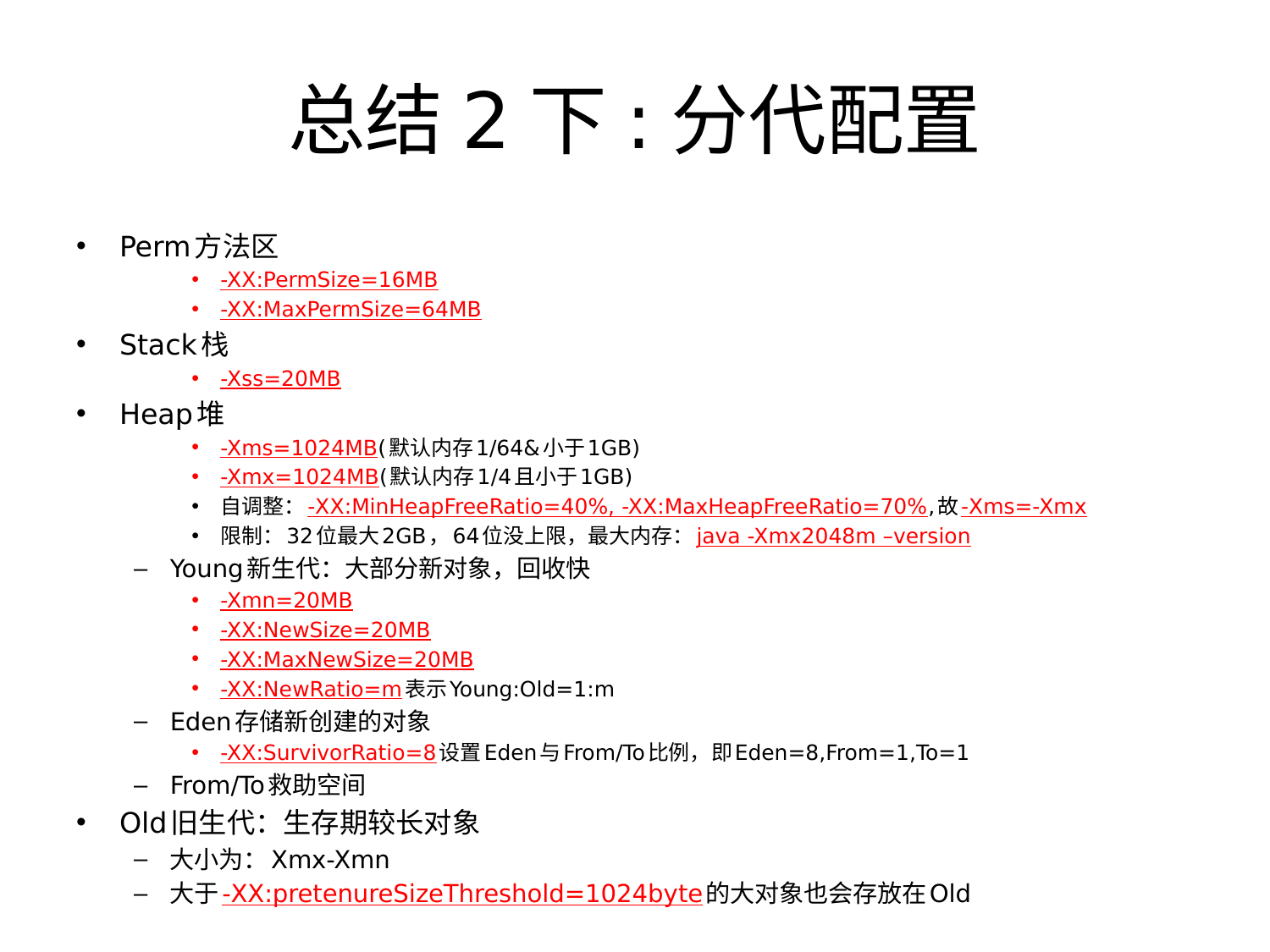

# 总结2下:分代配置
Perm方法区
-XX:PermSize=16MB
-XX:MaxPermSize=64MB
Stack栈
-Xss=20MB
Heap堆
-Xms=1024MB(默认内存1/64&小于1GB)
-Xmx=1024MB(默认内存1/4且小于1GB)
自调整：-XX:MinHeapFreeRatio=40%, -XX:MaxHeapFreeRatio=70%,故-Xms=-Xmx
限制：32位最大2GB，64位没上限，最大内存：java -Xmx2048m –version
Young新生代：大部分新对象，回收快
-Xmn=20MB
-XX:NewSize=20MB
-XX:MaxNewSize=20MB
-XX:NewRatio=m表示Young:Old=1:m
Eden存储新创建的对象
-XX:SurvivorRatio=8设置Eden与From/To比例，即Eden=8,From=1,To=1
From/To救助空间
Old旧生代：生存期较长对象
大小为：Xmx-Xmn
大于-XX:pretenureSizeThreshold=1024byte的大对象也会存放在Old